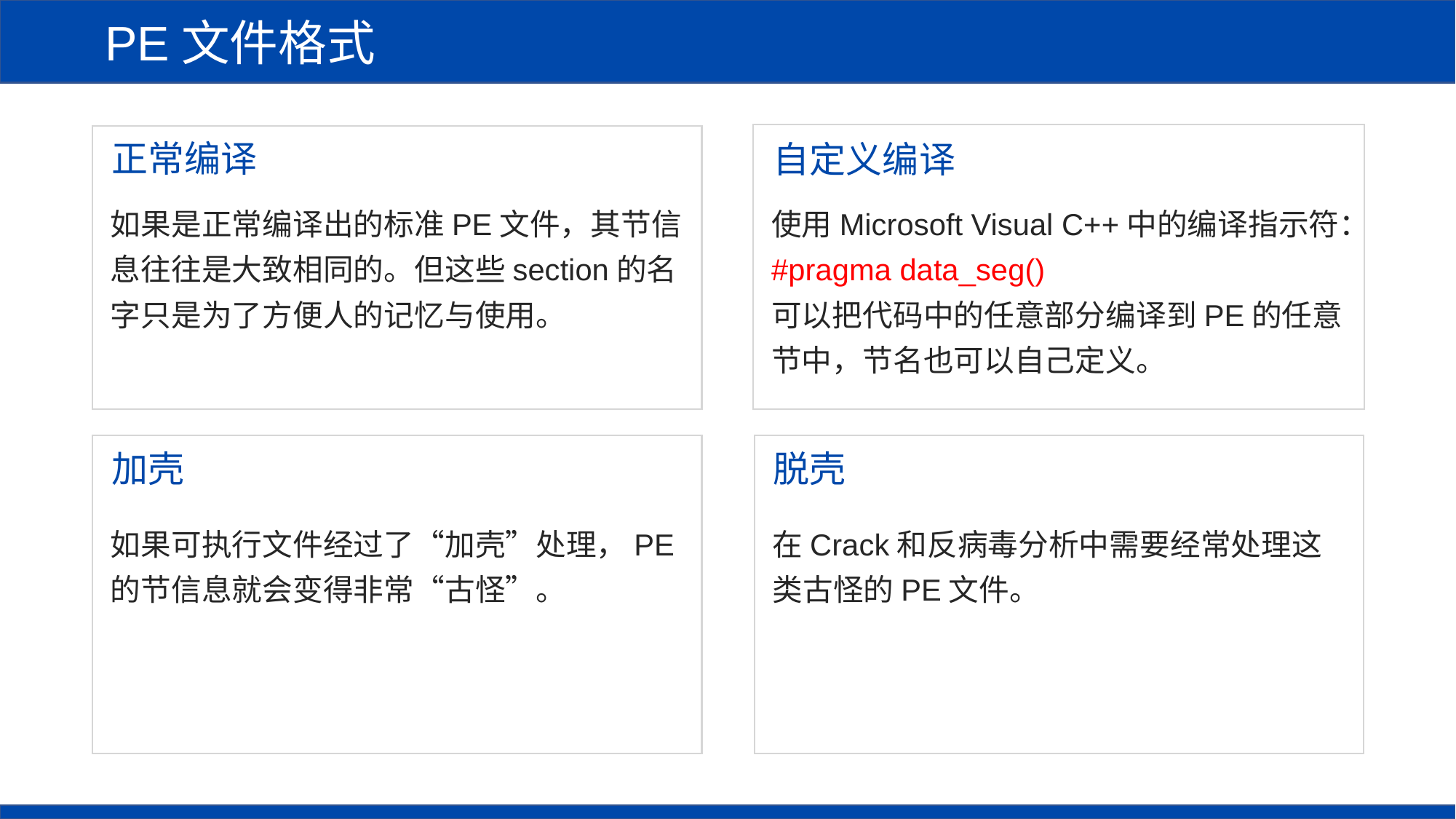

PE文件格式

正常编译
自定义编译
使用Microsoft Visual C++中的编译指示符：#pragma data_seg()
可以把代码中的任意部分编译到PE的任意节中，节名也可以自己定义。
如果是正常编译出的标准PE文件，其节信息往往是大致相同的。但这些section的名字只是为了方便人的记忆与使用。

加壳
脱壳
如果可执行文件经过了“加壳”处理，PE的节信息就会变得非常“古怪”。
在Crack和反病毒分析中需要经常处理这类古怪的PE文件。